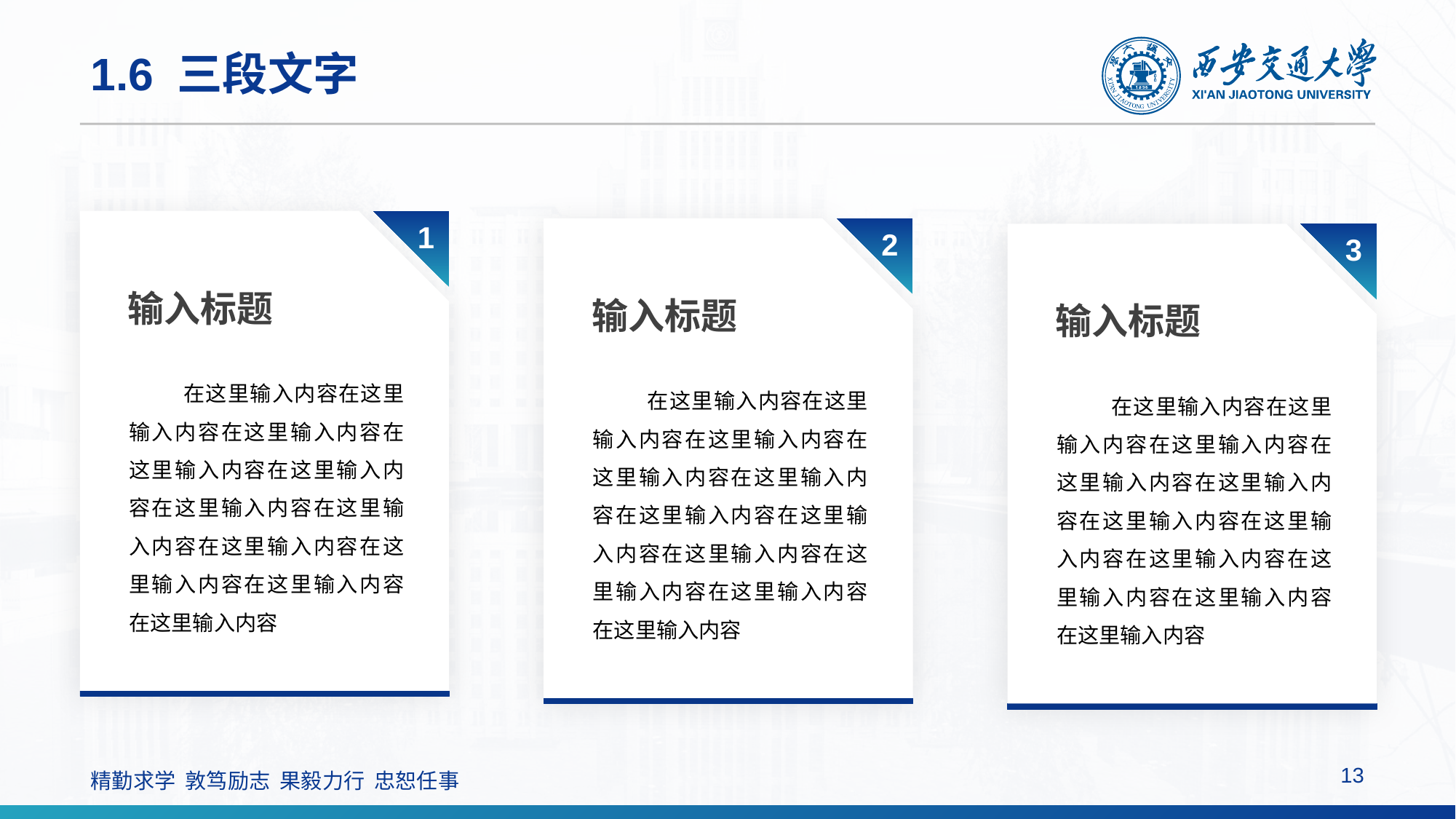

# 1.6 三段文字

输入标题
在这里输入内容在这里输入内容在这里输入内容在这里输入内容在这里输入内容在这里输入内容在这里输入内容在这里输入内容在这里输入内容在这里输入内容在这里输入内容
1

输入标题
在这里输入内容在这里输入内容在这里输入内容在这里输入内容在这里输入内容在这里输入内容在这里输入内容在这里输入内容在这里输入内容在这里输入内容在这里输入内容
2

输入标题
在这里输入内容在这里输入内容在这里输入内容在这里输入内容在这里输入内容在这里输入内容在这里输入内容在这里输入内容在这里输入内容在这里输入内容在这里输入内容
3

13